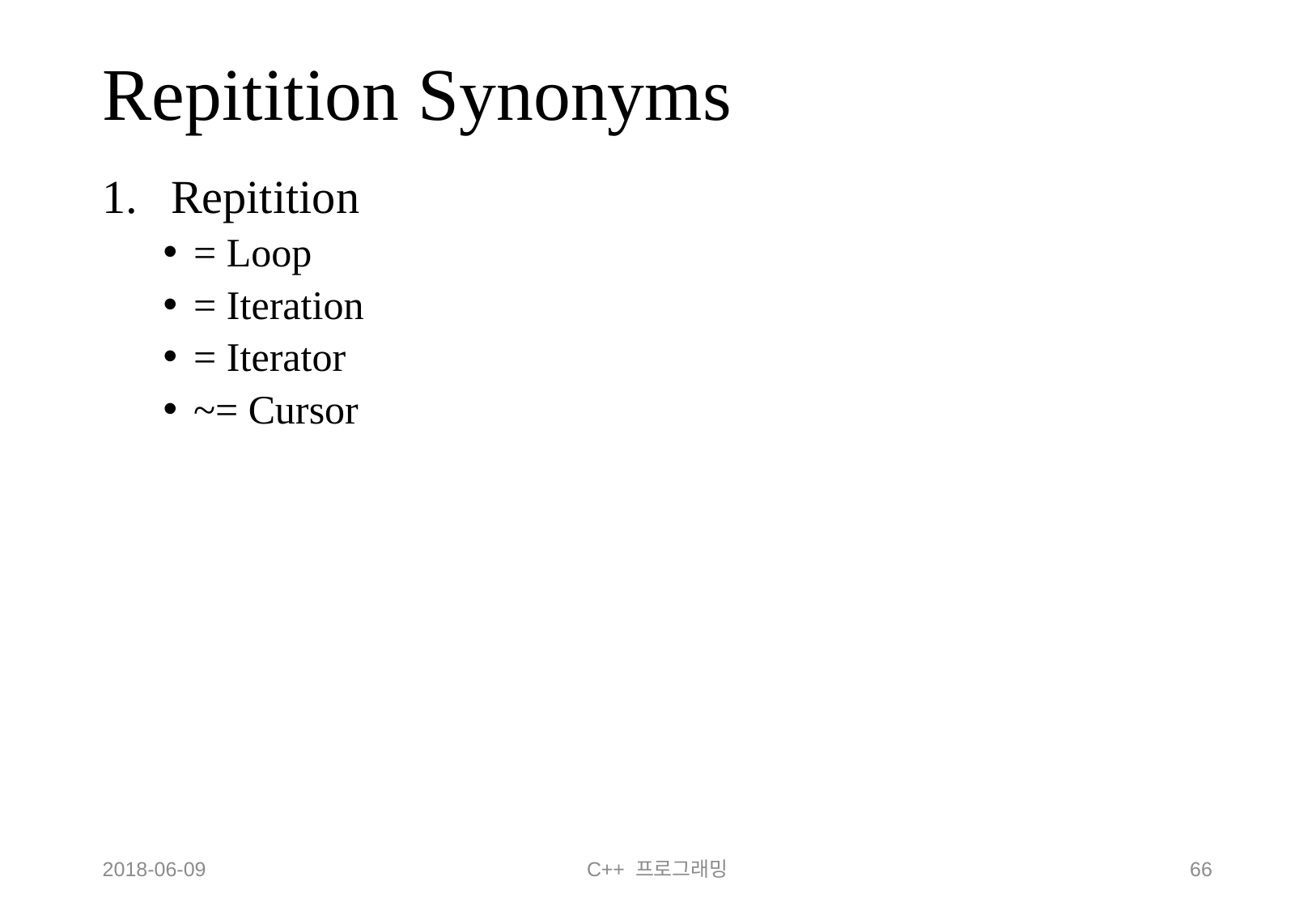

# Repitition Synonyms
Repitition
= Loop
= Iteration
= Iterator
~= Cursor
2018-06-09
C++ 프로그래밍
66